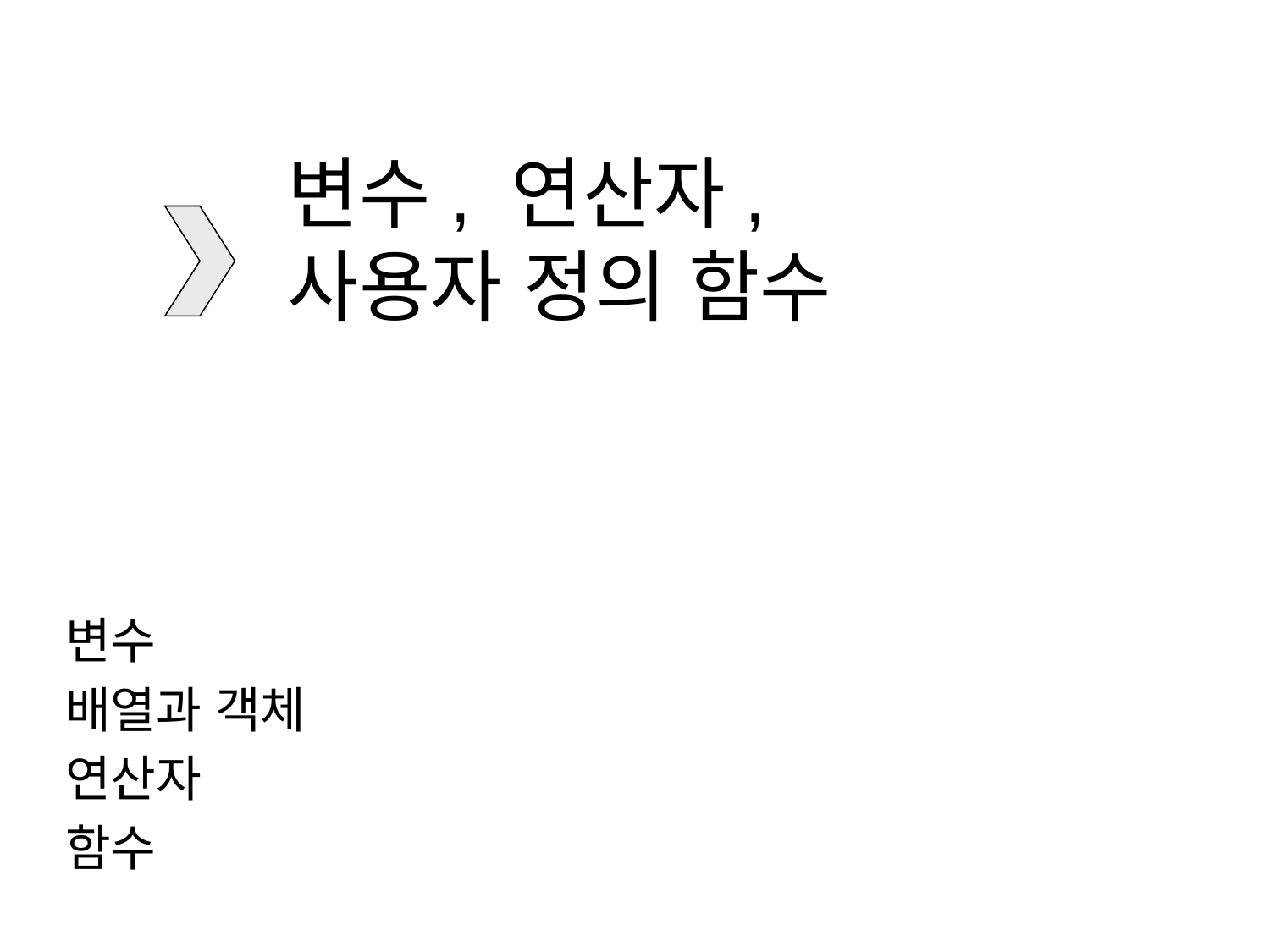

# 변수, 연산자, 사용자 정의 함수
변수
배열과 객체
연산자
함수